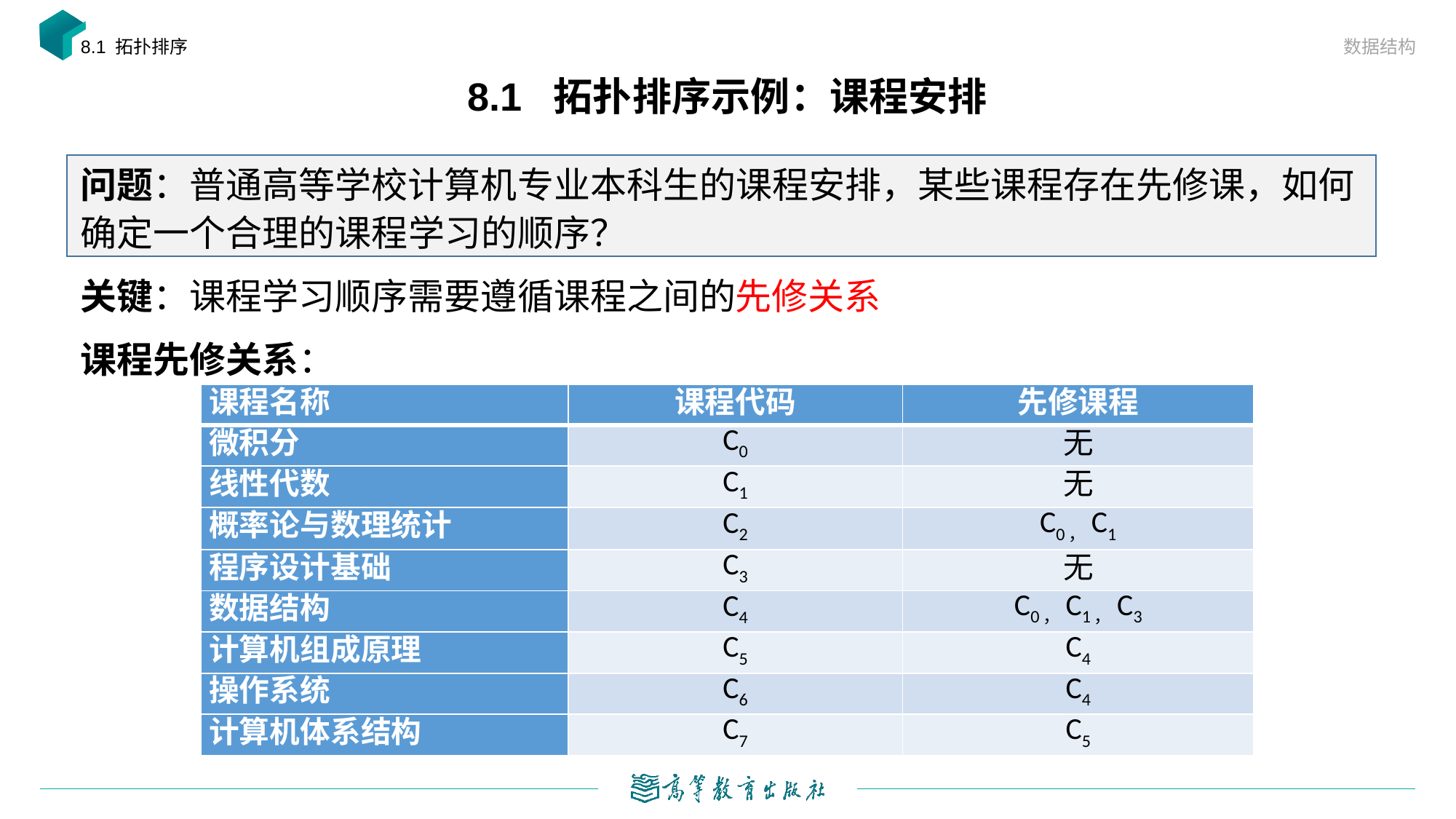

数据结构
8.1 拓扑排序
# 8.1  拓扑排序示例：课程安排
问题：普通高等学校计算机专业本科生的课程安排，某些课程存在先修课，如何确定一个合理的课程学习的顺序？
关键：课程学习顺序需要遵循课程之间的先修关系
课程先修关系：

| 课程名称 | 课程代码 | 先修课程 |
| --- | --- | --- |
| 微积分 | C0 | 无 |
| 线性代数 | C1 | 无 |
| 概率论与数理统计 | C2 | C0，C1 |
| 程序设计基础 | C3 | 无 |
| 数据结构 | C4 | C0，C1，C3 |
| 计算机组成原理 | C5 | C4 |
| 操作系统 | C6 | C4 |
| 计算机体系结构 | C7 | C5 |